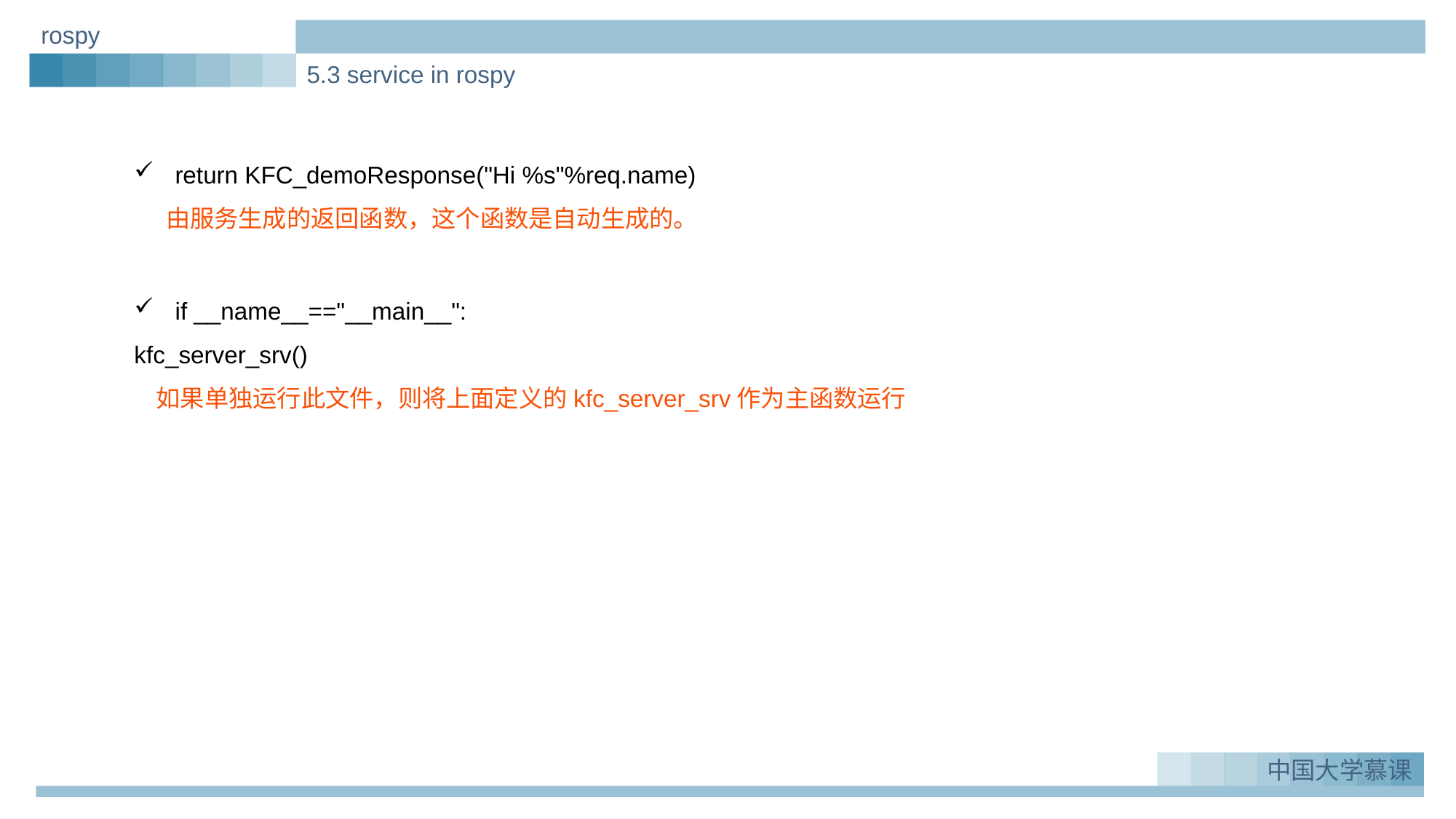

rospy
5.3 service in rospy

return KFC_demoResponse("Hi %s"%req.name)
由服务生成的返回函数，这个函数是自动生成的。

if __name__=="__main__":
kfc_server_srv()
   如果单独运行此文件，则将上面定义的kfc_server_srv作为主函数运行
实例一：Greeting_demo
1.
中国大学慕课